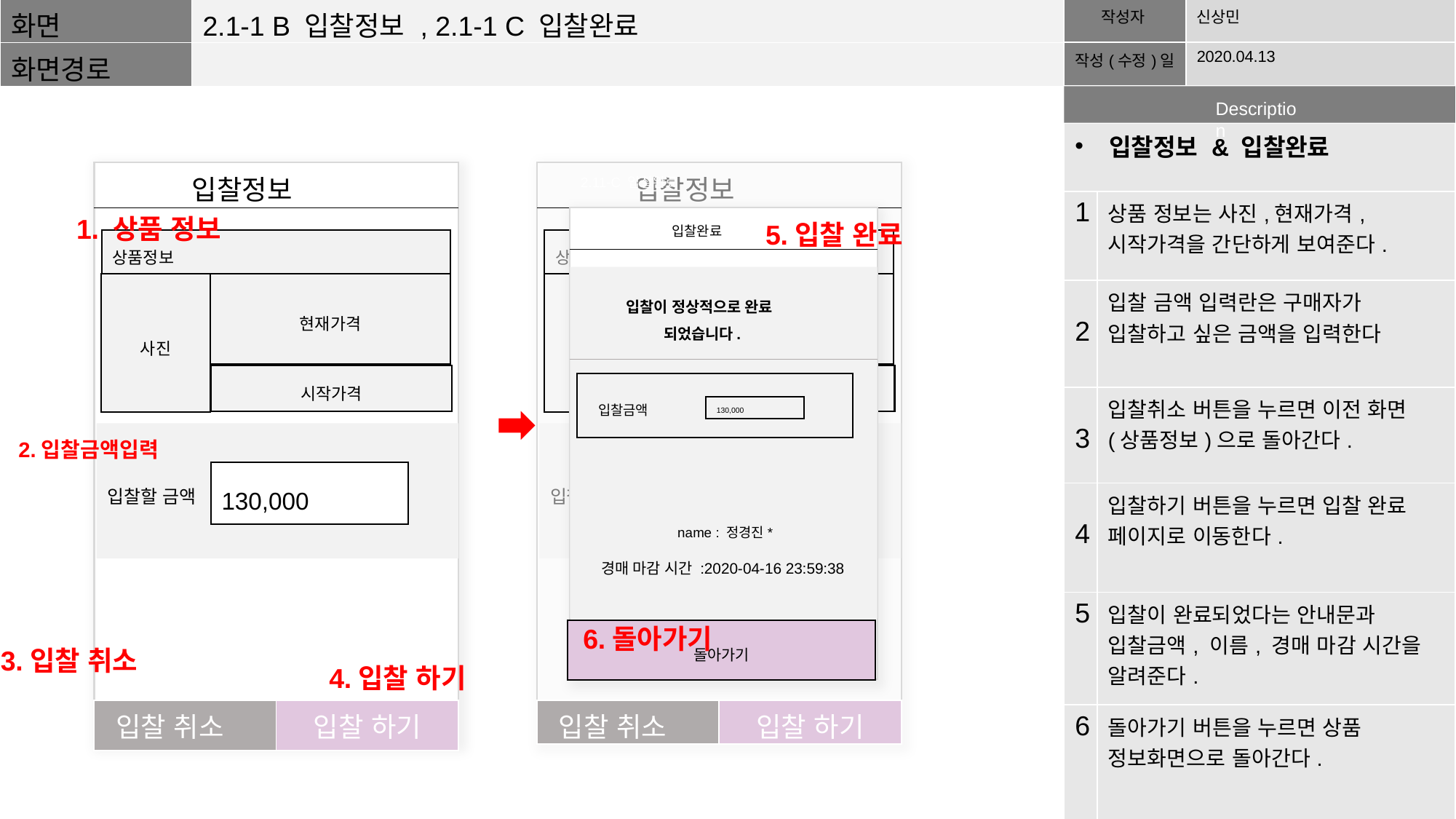

| 화면 | 2.1-1 B 입찰정보 , 2.1-1 C 입찰완료 |
| --- | --- |
| 화면경로 |  |
| 작성자 | 신상민 |
| --- | --- |
| 작성(수정)일 | 2020.04.13 |

Description
| 입찰정보 & 입찰완료 |  |
| --- | --- |
| 1 | 상품 정보는 사진,현재가격,시작가격을 간단하게 보여준다. |
| 2 | 입찰 금액 입력란은 구매자가 입찰하고 싶은 금액을 입력한다 |
| 3 | 입찰취소 버튼을 누르면 이전 화면(상품정보)으로 돌아간다. |
| 4 | 입찰하기 버튼을 누르면 입찰 완료 페이지로 이동한다. |
| 5 | 입찰이 완료되었다는 안내문과 입찰금액, 이름, 경매 마감 시간을 알려준다. |
| 6 | 돌아가기 버튼을 누르면 상품 정보화면으로 돌아간다. |

             입찰정보

             입찰정보

1. 상품 정보

               입찰

2.11-C 입찰완료

                       입찰완료

           입찰이 정상적으로 완료
                   되었습니다.

  입찰금액
130,000
name : 정경진*
경매 마감 시간 :2020-04-16 23:59:38
돌아가기
5.입찰 완료
상품정보
상품정보
사진
사진
현재가격
현재가격
시작가격
시작가격

입찰할 금액
입찰할 금액
2.입찰금액입력
130,000
130,000
6.돌아가기
3.입찰 취소
4.입찰 하기
| 입찰 취소 | 입찰 하기 |
| --- | --- |
| 입찰 취소 | 입찰 하기 |
| --- | --- |